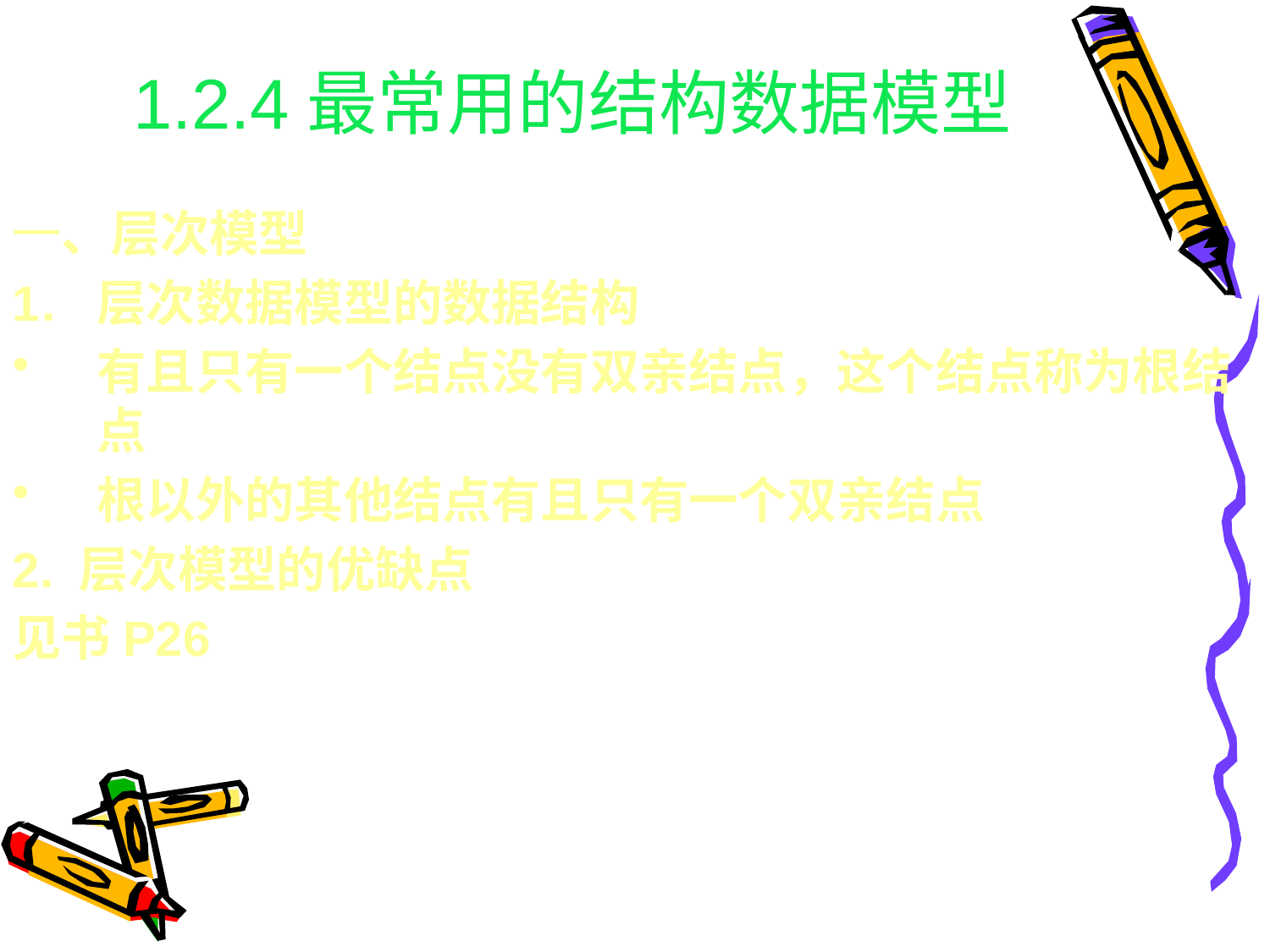

# 1.2.4最常用的结构数据模型
一、层次模型
层次数据模型的数据结构
有且只有一个结点没有双亲结点，这个结点称为根结点
根以外的其他结点有且只有一个双亲结点
2. 层次模型的优缺点
见书P26